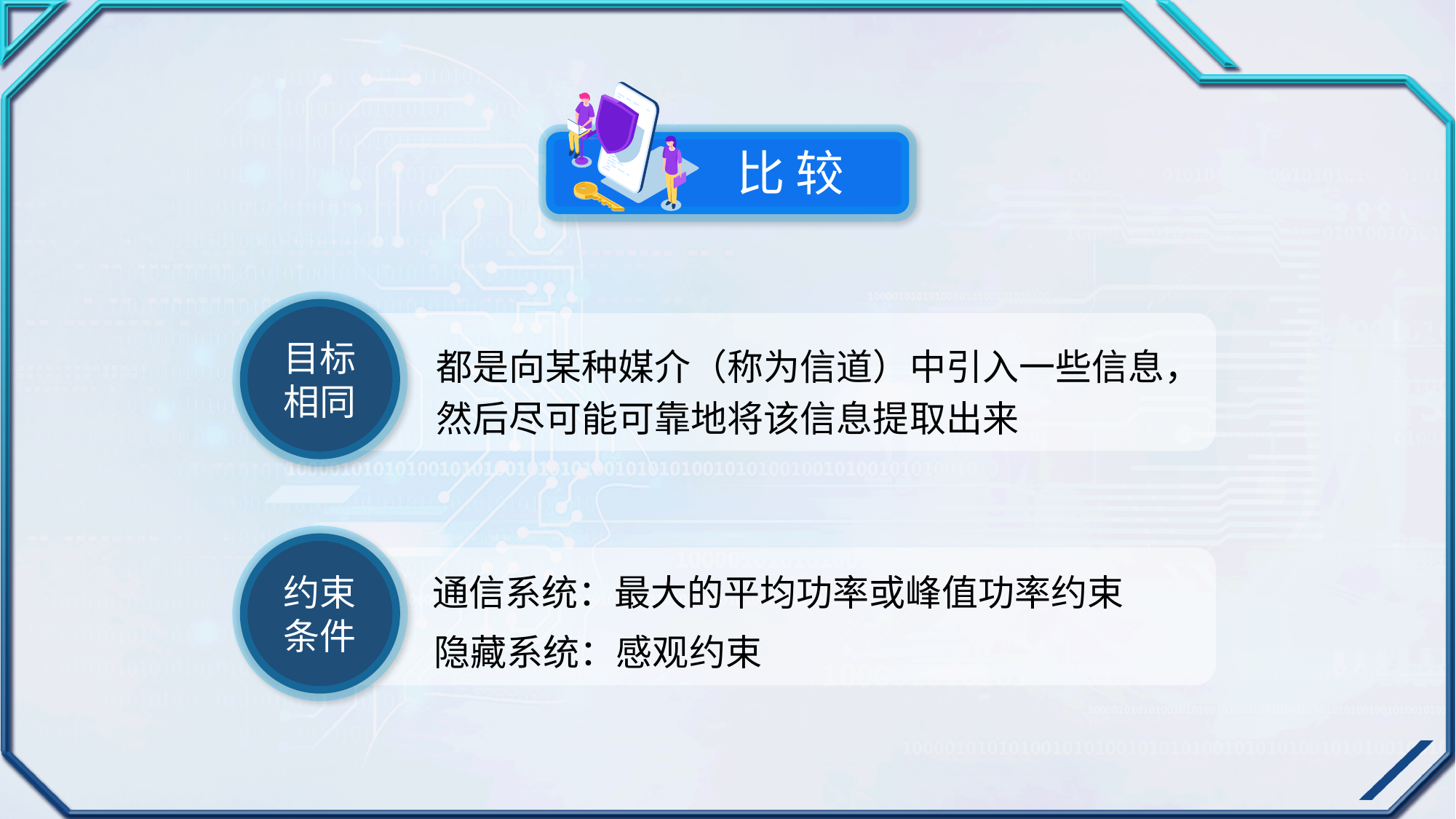

比 较

目标相同

都是向某种媒介（称为信道）中引入一些信息，然后尽可能可靠地将该信息提取出来

约束条件

通信系统：最大的平均功率或峰值功率约束
隐藏系统：感观约束